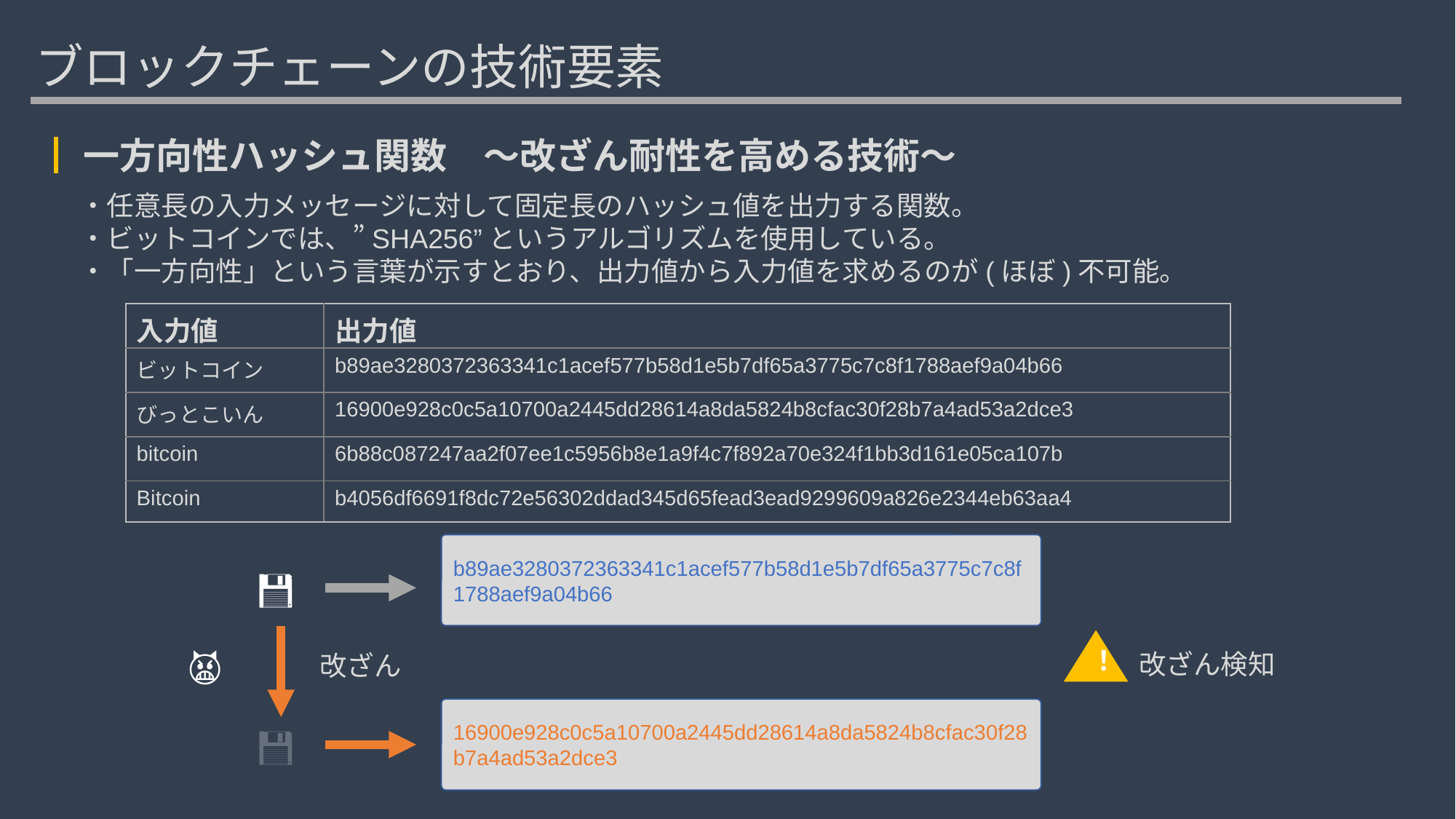

ブロックチェーンの技術要素
┃一方向性ハッシュ関数　～改ざん耐性を高める技術～
・任意長の入力メッセージに対して固定長のハッシュ値を出力する関数。
・ビットコインでは、”SHA256”というアルゴリズムを使用している。
・「一方向性」という言葉が示すとおり、出力値から入力値を求めるのが(ほぼ)不可能。
| 入力値 | 出力値 |
| --- | --- |
| ビットコイン | b89ae3280372363341c1acef577b58d1e5b7df65a3775c7c8f1788aef9a04b66 |
| びっとこいん | 16900e928c0c5a10700a2445dd28614a8da5824b8cfac30f28b7a4ad53a2dce3 |
| bitcoin | 6b88c087247aa2f07ee1c5956b8e1a9f4c7f892a70e324f1bb3d161e05ca107b |
| Bitcoin | b4056df6691f8dc72e56302ddad345d65fead3ead9299609a826e2344eb63aa4 |
b89ae3280372363341c1acef577b58d1e5b7df65a3775c7c8f1788aef9a04b66
💾
！
👿
改ざん検知
改ざん
16900e928c0c5a10700a2445dd28614a8da5824b8cfac30f28b7a4ad53a2dce3
💾